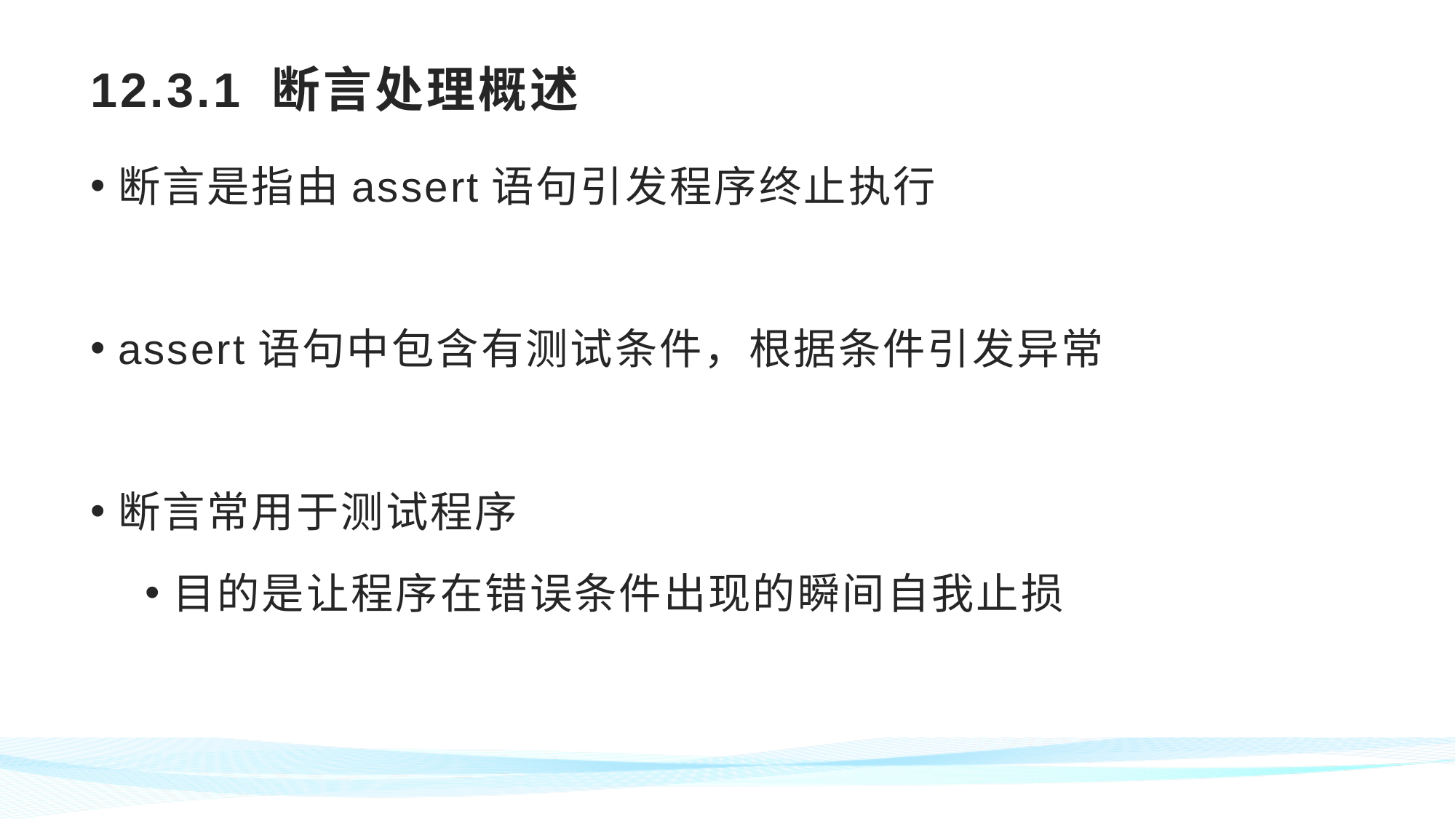

# 12.3.1 断言处理概述
断言是指由assert语句引发程序终止执行

assert语句中包含有测试条件，根据条件引发异常

断言常用于测试程序
目的是让程序在错误条件出现的瞬间自我止损